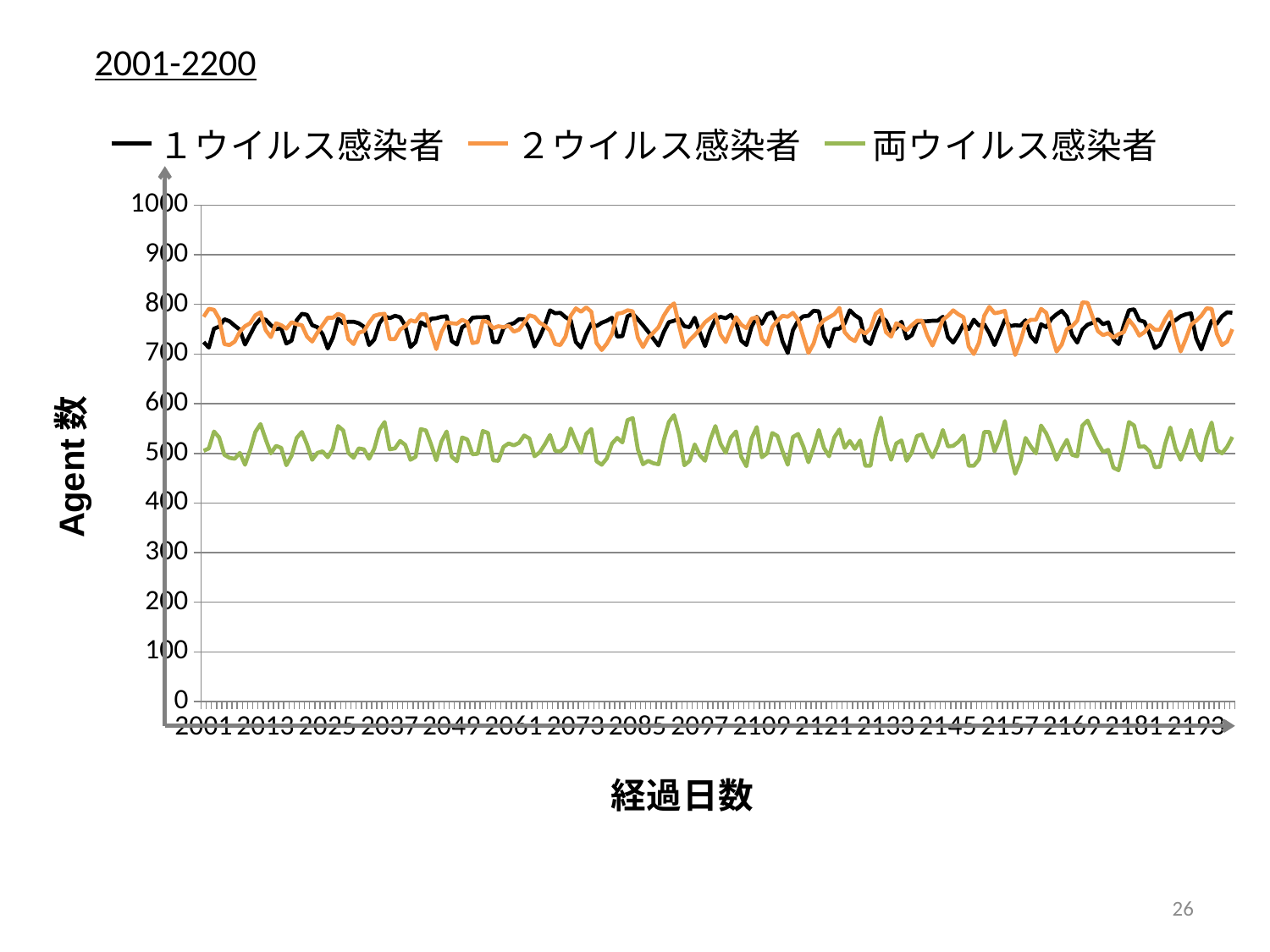

2001-2200

### Chart

| Category | １ウイルス感染者 | ２ウイルス感染者 | 両ウイルス感染者 |
|---|---|---|---|
| 2001 | 724.0 | 775.0 | 505.0 |
| 2002 | 713.0 | 791.0 | 510.0 |
| 2003 | 751.0 | 789.0 | 544.0 |
| 2004 | 755.0 | 771.0 | 532.0 |
| 2005 | 770.0 | 720.0 | 497.0 |
| 2006 | 766.0 | 718.0 | 491.0 |
| 2007 | 757.0 | 725.0 | 489.0 |
| 2008 | 749.0 | 745.0 | 501.0 |
| 2009 | 719.0 | 756.0 | 477.0 |
| 2010 | 739.0 | 762.0 | 507.0 |
| 2011 | 759.0 | 778.0 | 543.0 |
| 2012 | 771.0 | 784.0 | 559.0 |
| 2013 | 769.0 | 748.0 | 528.0 |
| 2014 | 758.0 | 734.0 | 500.0 |
| 2015 | 750.0 | 762.0 | 515.0 |
| 2016 | 752.0 | 758.0 | 511.0 |
| 2017 | 721.0 | 751.0 | 476.0 |
| 2018 | 727.0 | 764.0 | 495.0 |
| 2019 | 768.0 | 760.0 | 531.0 |
| 2020 | 781.0 | 758.0 | 543.0 |
| 2021 | 779.0 | 735.0 | 518.0 |
| 2022 | 758.0 | 725.0 | 487.0 |
| 2023 | 754.0 | 743.0 | 501.0 |
| 2024 | 740.0 | 758.0 | 504.0 |
| 2025 | 711.0 | 773.0 | 492.0 |
| 2026 | 733.0 | 773.0 | 509.0 |
| 2027 | 771.0 | 781.0 | 555.0 |
| 2028 | 762.0 | 777.0 | 546.0 |
| 2029 | 765.0 | 730.0 | 501.0 |
| 2030 | 765.0 | 720.0 | 491.0 |
| 2031 | 762.0 | 743.0 | 510.0 |
| 2032 | 755.0 | 746.0 | 508.0 |
| 2033 | 718.0 | 763.0 | 489.0 |
| 2034 | 729.0 | 777.0 | 509.0 |
| 2035 | 762.0 | 780.0 | 547.0 |
| 2036 | 776.0 | 781.0 | 563.0 |
| 2037 | 772.0 | 730.0 | 508.0 |
| 2038 | 777.0 | 730.0 | 510.0 |
| 2039 | 774.0 | 749.0 | 525.0 |
| 2040 | 757.0 | 756.0 | 517.0 |
| 2041 | 714.0 | 768.0 | 487.0 |
| 2042 | 724.0 | 765.0 | 493.0 |
| 2043 | 764.0 | 780.0 | 549.0 |
| 2044 | 757.0 | 780.0 | 546.0 |
| 2045 | 771.0 | 743.0 | 518.0 |
| 2046 | 772.0 | 710.0 | 486.0 |
| 2047 | 775.0 | 744.0 | 524.0 |
| 2048 | 776.0 | 764.0 | 544.0 |
| 2049 | 726.0 | 762.0 | 493.0 |
| 2050 | 719.0 | 761.0 | 484.0 |
| 2051 | 754.0 | 769.0 | 532.0 |
| 2052 | 760.0 | 764.0 | 528.0 |
| 2053 | 773.0 | 722.0 | 498.0 |
| 2054 | 774.0 | 724.0 | 499.0 |
| 2055 | 774.0 | 767.0 | 545.0 |
| 2056 | 775.0 | 764.0 | 541.0 |
| 2057 | 724.0 | 752.0 | 486.0 |
| 2058 | 724.0 | 756.0 | 485.0 |
| 2059 | 752.0 | 754.0 | 513.0 |
| 2060 | 759.0 | 757.0 | 520.0 |
| 2061 | 762.0 | 745.0 | 516.0 |
| 2062 | 770.0 | 749.0 | 521.0 |
| 2063 | 770.0 | 763.0 | 536.0 |
| 2064 | 751.0 | 778.0 | 530.0 |
| 2065 | 715.0 | 775.0 | 494.0 |
| 2066 | 734.0 | 763.0 | 502.0 |
| 2067 | 758.0 | 757.0 | 518.0 |
| 2068 | 788.0 | 747.0 | 537.0 |
| 2069 | 782.0 | 720.0 | 505.0 |
| 2070 | 783.0 | 718.0 | 504.0 |
| 2071 | 774.0 | 735.0 | 514.0 |
| 2072 | 768.0 | 777.0 | 550.0 |
| 2073 | 724.0 | 792.0 | 524.0 |
| 2074 | 713.0 | 785.0 | 501.0 |
| 2075 | 740.0 | 794.0 | 539.0 |
| 2076 | 761.0 | 785.0 | 549.0 |
| 2077 | 756.0 | 722.0 | 484.0 |
| 2078 | 763.0 | 708.0 | 477.0 |
| 2079 | 767.0 | 721.0 | 490.0 |
| 2080 | 773.0 | 740.0 | 520.0 |
| 2081 | 735.0 | 781.0 | 531.0 |
| 2082 | 736.0 | 783.0 | 522.0 |
| 2083 | 776.0 | 788.0 | 567.0 |
| 2084 | 781.0 | 786.0 | 571.0 |
| 2085 | 770.0 | 733.0 | 508.0 |
| 2086 | 758.0 | 714.0 | 478.0 |
| 2087 | 745.0 | 733.0 | 485.0 |
| 2088 | 731.0 | 743.0 | 480.0 |
| 2089 | 717.0 | 754.0 | 478.0 |
| 2090 | 744.0 | 777.0 | 526.0 |
| 2091 | 764.0 | 793.0 | 563.0 |
| 2092 | 767.0 | 802.0 | 577.0 |
| 2093 | 771.0 | 756.0 | 538.0 |
| 2094 | 756.0 | 714.0 | 476.0 |
| 2095 | 754.0 | 728.0 | 485.0 |
| 2096 | 773.0 | 738.0 | 518.0 |
| 2097 | 743.0 | 750.0 | 496.0 |
| 2098 | 716.0 | 764.0 | 485.0 |
| 2099 | 748.0 | 772.0 | 527.0 |
| 2100 | 770.0 | 780.0 | 555.0 |
| 2101 | 775.0 | 739.0 | 519.0 |
| 2102 | 772.0 | 724.0 | 501.0 |
| 2103 | 779.0 | 750.0 | 532.0 |
| 2104 | 764.0 | 774.0 | 544.0 |
| 2105 | 727.0 | 759.0 | 493.0 |
| 2106 | 718.0 | 752.0 | 474.0 |
| 2107 | 755.0 | 771.0 | 530.0 |
| 2108 | 775.0 | 774.0 | 553.0 |
| 2109 | 761.0 | 730.0 | 492.0 |
| 2110 | 780.0 | 719.0 | 500.0 |
| 2111 | 784.0 | 754.0 | 541.0 |
| 2112 | 764.0 | 767.0 | 535.0 |
| 2113 | 725.0 | 777.0 | 504.0 |
| 2114 | 702.0 | 775.0 | 477.0 |
| 2115 | 748.0 | 783.0 | 533.0 |
| 2116 | 767.0 | 769.0 | 539.0 |
| 2117 | 776.0 | 735.0 | 514.0 |
| 2118 | 777.0 | 702.0 | 482.0 |
| 2119 | 787.0 | 721.0 | 511.0 |
| 2120 | 786.0 | 756.0 | 547.0 |
| 2121 | 736.0 | 768.0 | 511.0 |
| 2122 | 715.0 | 774.0 | 494.0 |
| 2123 | 750.0 | 780.0 | 532.0 |
| 2124 | 751.0 | 793.0 | 548.0 |
| 2125 | 762.0 | 744.0 | 511.0 |
| 2126 | 788.0 | 732.0 | 525.0 |
| 2127 | 778.0 | 726.0 | 509.0 |
| 2128 | 771.0 | 748.0 | 526.0 |
| 2129 | 727.0 | 741.0 | 475.0 |
| 2130 | 720.0 | 751.0 | 475.0 |
| 2131 | 750.0 | 781.0 | 535.0 |
| 2132 | 774.0 | 789.0 | 572.0 |
| 2133 | 767.0 | 744.0 | 520.0 |
| 2134 | 745.0 | 735.0 | 487.0 |
| 2135 | 752.0 | 762.0 | 520.0 |
| 2136 | 765.0 | 756.0 | 526.0 |
| 2137 | 731.0 | 748.0 | 485.0 |
| 2138 | 738.0 | 758.0 | 502.0 |
| 2139 | 764.0 | 767.0 | 535.0 |
| 2140 | 766.0 | 767.0 | 538.0 |
| 2141 | 766.0 | 737.0 | 510.0 |
| 2142 | 767.0 | 717.0 | 492.0 |
| 2143 | 767.0 | 742.0 | 515.0 |
| 2144 | 775.0 | 769.0 | 547.0 |
| 2145 | 734.0 | 777.0 | 514.0 |
| 2146 | 723.0 | 788.0 | 515.0 |
| 2147 | 739.0 | 780.0 | 523.0 |
| 2148 | 760.0 | 774.0 | 536.0 |
| 2149 | 750.0 | 715.0 | 475.0 |
| 2150 | 769.0 | 700.0 | 475.0 |
| 2151 | 757.0 | 723.0 | 488.0 |
| 2152 | 760.0 | 777.0 | 543.0 |
| 2153 | 742.0 | 795.0 | 543.0 |
| 2154 | 718.0 | 782.0 | 504.0 |
| 2155 | 743.0 | 784.0 | 529.0 |
| 2156 | 769.0 | 787.0 | 565.0 |
| 2157 | 756.0 | 739.0 | 502.0 |
| 2158 | 758.0 | 698.0 | 459.0 |
| 2159 | 757.0 | 725.0 | 485.0 |
| 2160 | 768.0 | 761.0 | 531.0 |
| 2161 | 736.0 | 769.0 | 514.0 |
| 2162 | 724.0 | 769.0 | 500.0 |
| 2163 | 760.0 | 791.0 | 556.0 |
| 2164 | 754.0 | 783.0 | 540.0 |
| 2165 | 771.0 | 740.0 | 516.0 |
| 2166 | 780.0 | 705.0 | 487.0 |
| 2167 | 787.0 | 719.0 | 509.0 |
| 2168 | 775.0 | 750.0 | 527.0 |
| 2169 | 738.0 | 756.0 | 497.0 |
| 2170 | 723.0 | 767.0 | 494.0 |
| 2171 | 749.0 | 804.0 | 556.0 |
| 2172 | 759.0 | 803.0 | 566.0 |
| 2173 | 763.0 | 774.0 | 542.0 |
| 2174 | 770.0 | 746.0 | 520.0 |
| 2175 | 760.0 | 738.0 | 503.0 |
| 2176 | 764.0 | 742.0 | 507.0 |
| 2177 | 730.0 | 733.0 | 471.0 |
| 2178 | 720.0 | 740.0 | 466.0 |
| 2179 | 758.0 | 744.0 | 510.0 |
| 2180 | 788.0 | 769.0 | 563.0 |
| 2181 | 790.0 | 756.0 | 556.0 |
| 2182 | 768.0 | 737.0 | 513.0 |
| 2183 | 765.0 | 744.0 | 514.0 |
| 2184 | 740.0 | 758.0 | 504.0 |
| 2185 | 712.0 | 749.0 | 472.0 |
| 2186 | 718.0 | 749.0 | 473.0 |
| 2187 | 742.0 | 770.0 | 519.0 |
| 2188 | 763.0 | 786.0 | 552.0 |
| 2189 | 768.0 | 739.0 | 510.0 |
| 2190 | 776.0 | 705.0 | 487.0 |
| 2191 | 780.0 | 730.0 | 514.0 |
| 2192 | 782.0 | 759.0 | 547.0 |
| 2193 | 732.0 | 767.0 | 502.0 |
| 2194 | 709.0 | 777.0 | 486.0 |
| 2195 | 739.0 | 792.0 | 533.0 |
| 2196 | 767.0 | 791.0 | 562.0 |
| 2197 | 761.0 | 741.0 | 507.0 |
| 2198 | 776.0 | 718.0 | 500.0 |
| 2199 | 784.0 | 725.0 | 513.0 |
| 2200 | 783.0 | 750.0 | 533.0 |
26